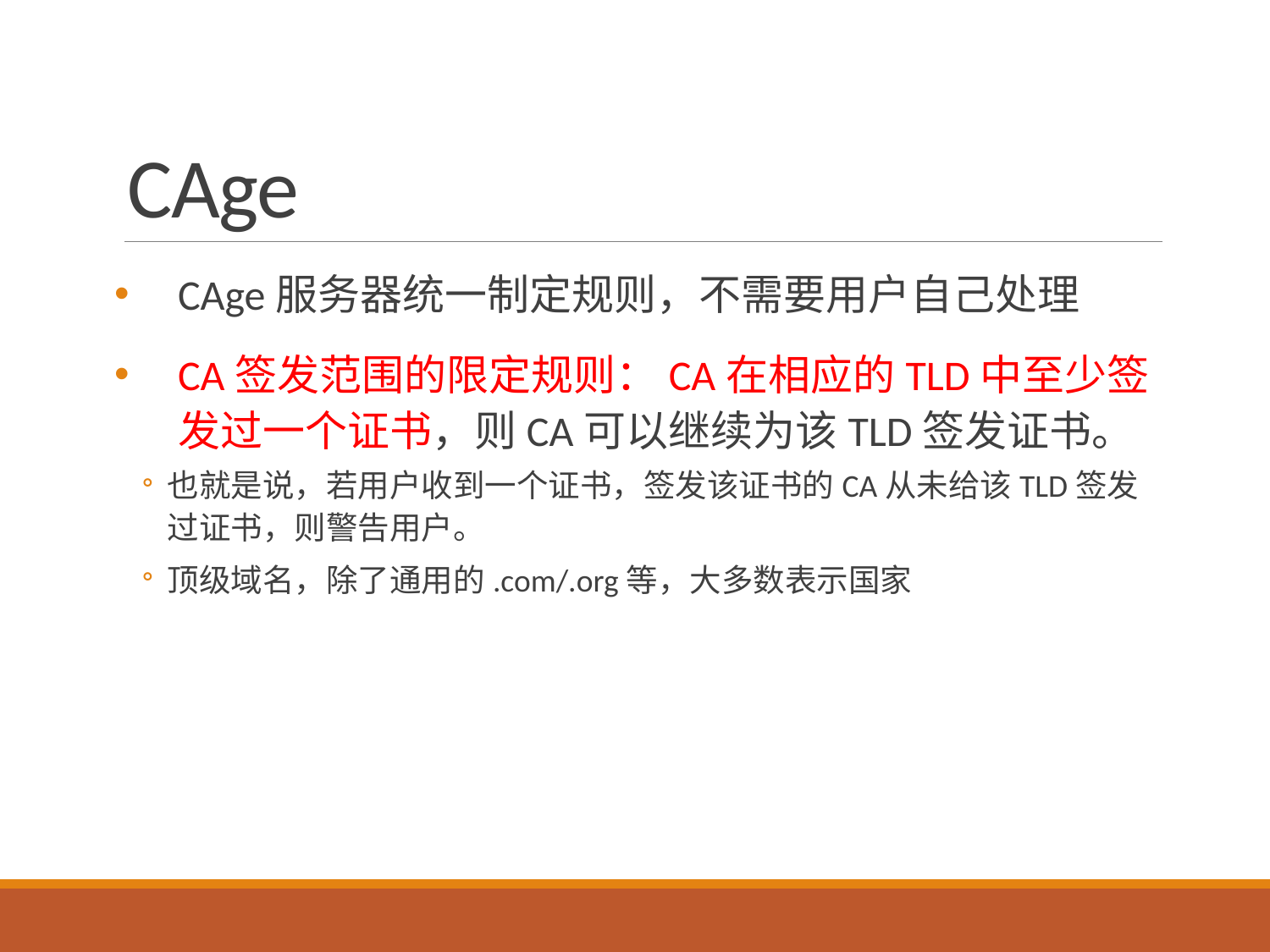

# CAge
CAge服务器统一制定规则，不需要用户自己处理
CA签发范围的限定规则：CA在相应的TLD中至少签发过一个证书，则CA可以继续为该TLD签发证书。
也就是说，若用户收到一个证书，签发该证书的CA从未给该TLD签发过证书，则警告用户。
顶级域名，除了通用的.com/.org等，大多数表示国家